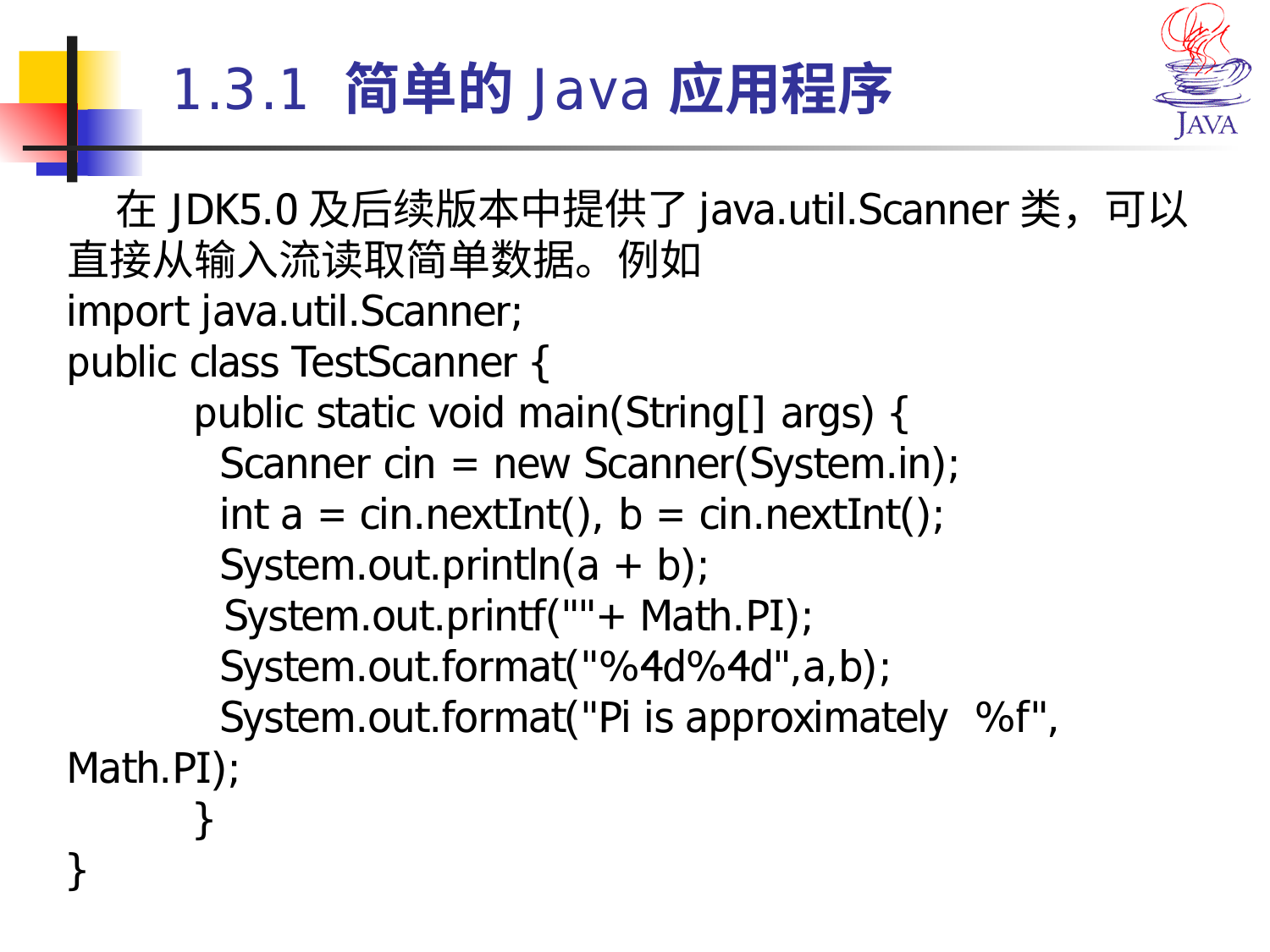

# 1.3.1 简单的Java应用程序
    在JDK5.0及后续版本中提供了java.util.Scanner类，可以直接从输入流读取简单数据。例如
import java.util.Scanner;
public class TestScanner {
	public static void main(String[] args) {
	  Scanner cin = new Scanner(System.in);
	  int a = cin.nextInt(), b = cin.nextInt();
	  System.out.println(a + b);
            System.out.printf(""+ Math.PI);
    	  System.out.format("%4d%4d",a,b);
       	  System.out.format("Pi is approximately  %f", Math.PI);
	}
}